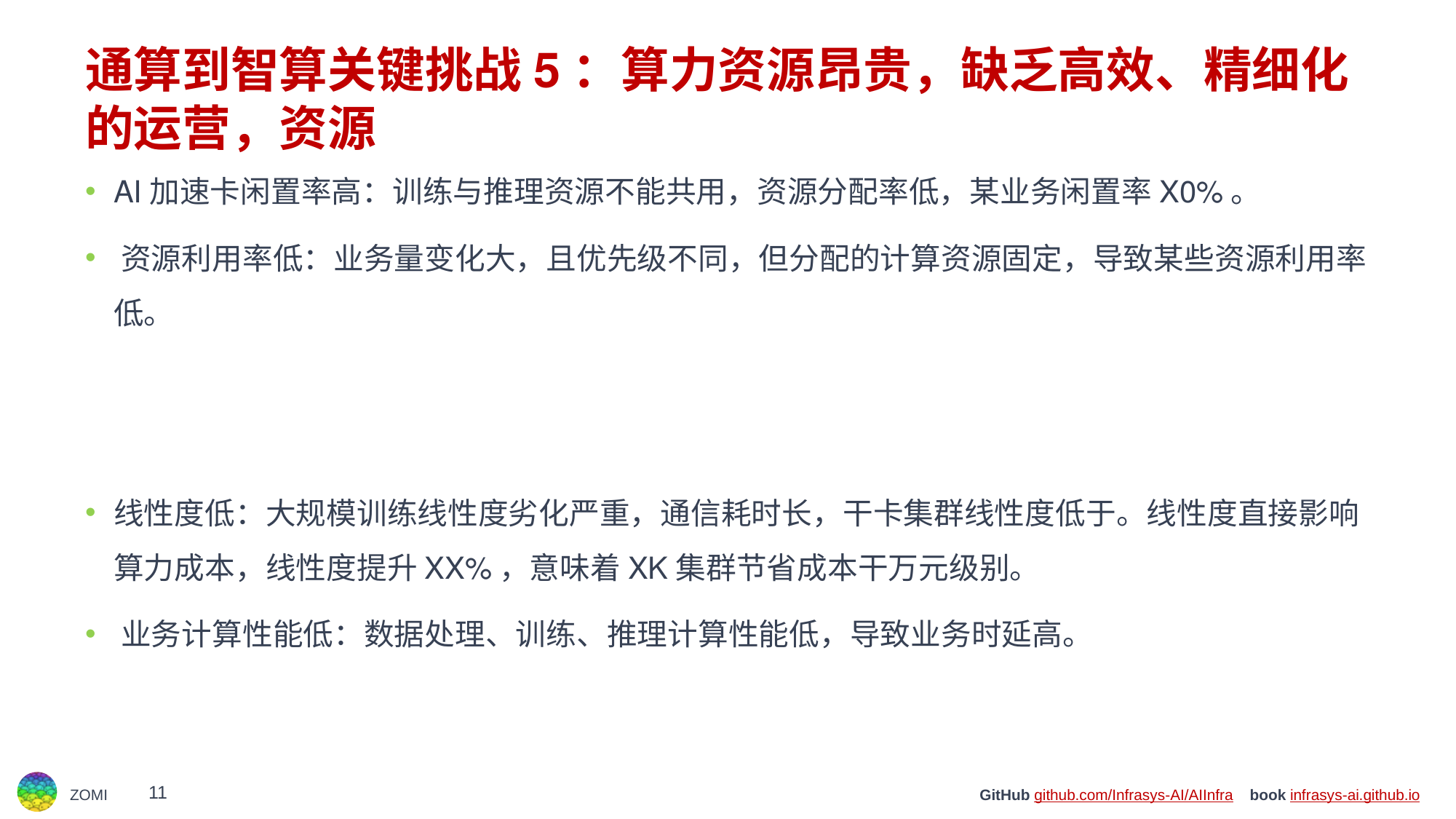

# 通算到智算关键挑战5：算力资源昂贵，缺乏高效、精细化的运营，资源
﻿AI加速卡闲置率高：训练与推理资源不能共用，资源分配率低，某业务闲置率X0%。
﻿资源利用率低：业务量变化大，且优先级不同，但分配的计算资源固定，导致某些资源利用率低。

线性度低：大规模训练线性度劣化严重，通信耗时长，干卡集群线性度低于。线性度直接影响算力成本，线性度提升XX%，意味着XK集群节省成本干万元级别。
﻿业务计算性能低：数据处理、训练、推理计算性能低，导致业务时延高。